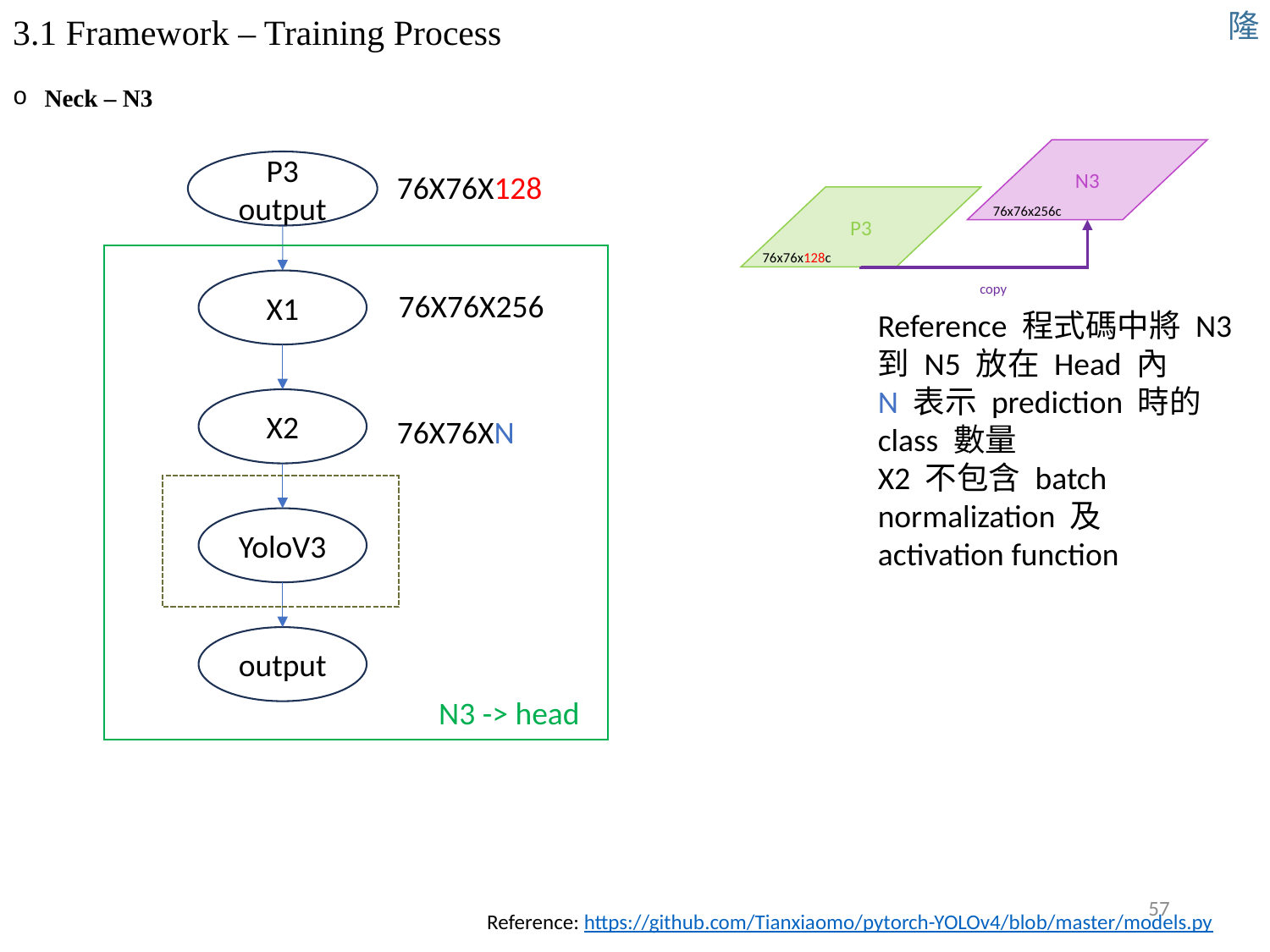

隆
# 3.1 Framework – Training Process
Neck – N3
N3
P3
76x76x256c
76x76x128c
copy
P3 output
76X76X128

N3 -> head
X1
76X76X256
Reference 程式碼中將 N3 到 N5 放在 Head 內
N 表示 prediction 時的 class 數量
X2 不包含 batch normalization 及 activation function
X2
76X76XN

YoloV3
output
57
Reference: https://github.com/Tianxiaomo/pytorch-YOLOv4/blob/master/models.py